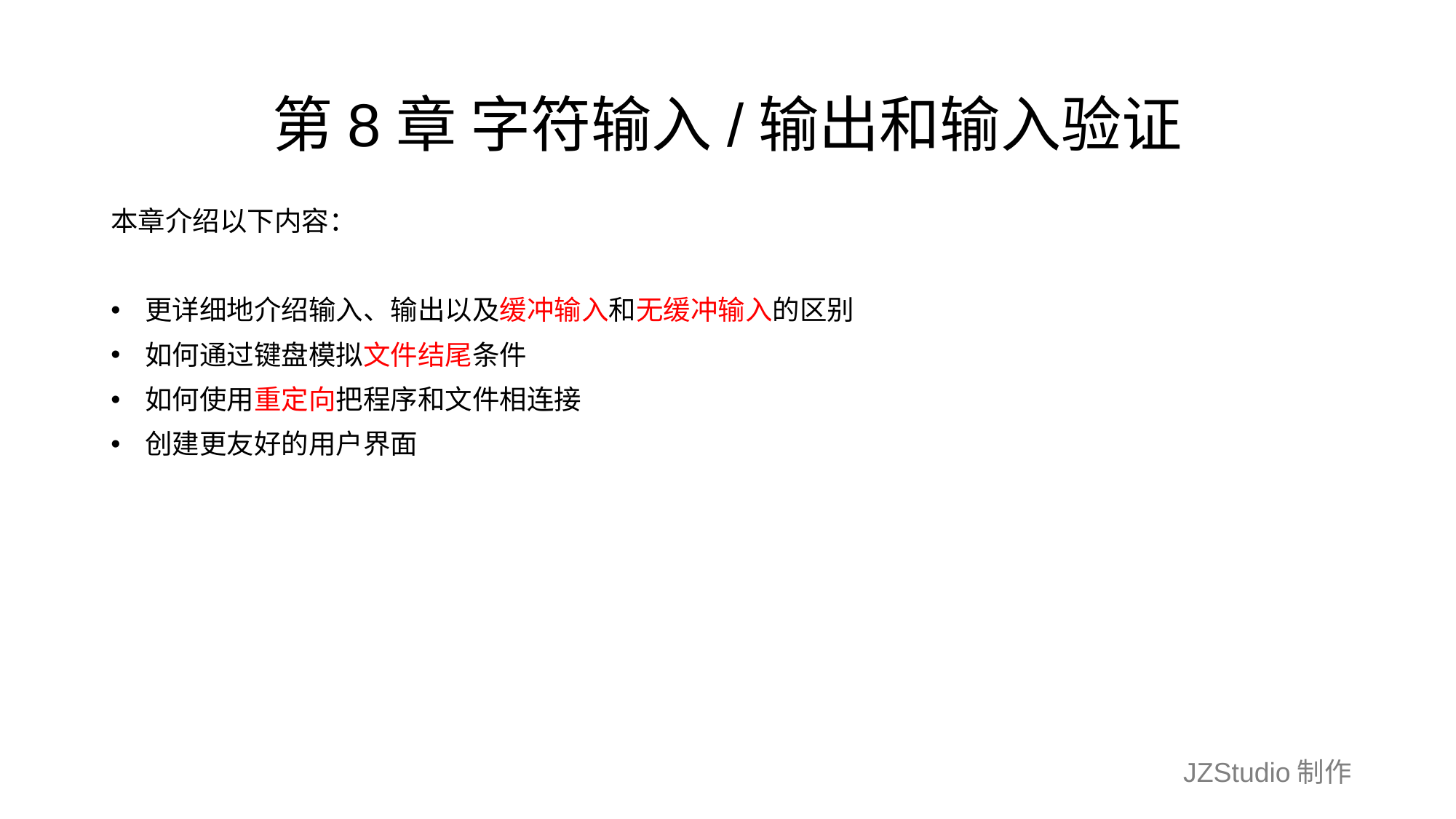

# 第8章 字符输入/输出和输入验证
本章介绍以下内容：

更详细地介绍输入、输出以及缓冲输入和无缓冲输入的区别
如何通过键盘模拟文件结尾条件
如何使用重定向把程序和文件相连接
创建更友好的用户界面